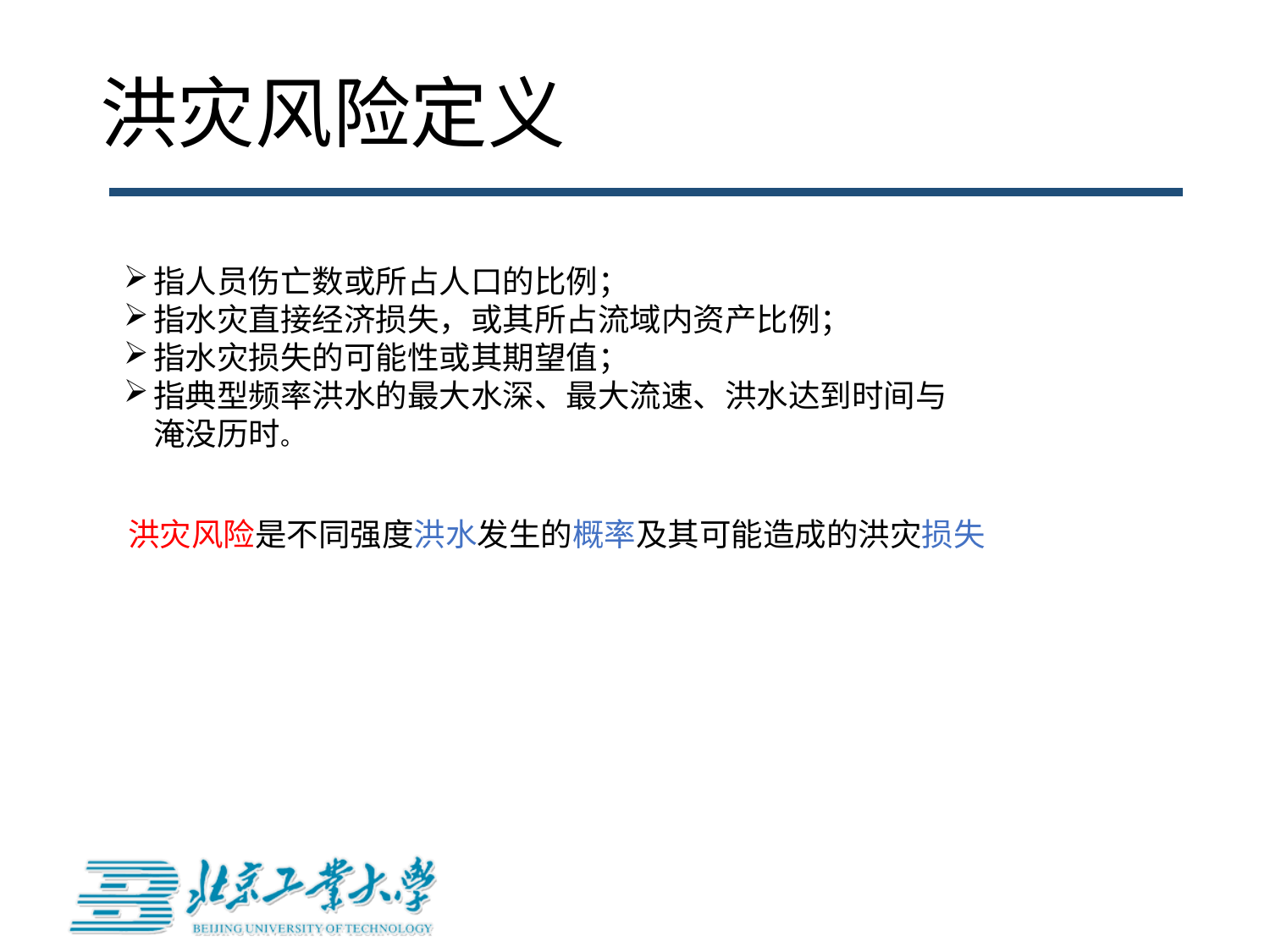

# 洪灾风险定义
指人员伤亡数或所占人口的比例；
指水灾直接经济损失，或其所占流域内资产比例；
指水灾损失的可能性或其期望值；
指典型频率洪水的最大水深、最大流速、洪水达到时间与淹没历时。
洪灾风险是不同强度洪水发生的概率及其可能造成的洪灾损失